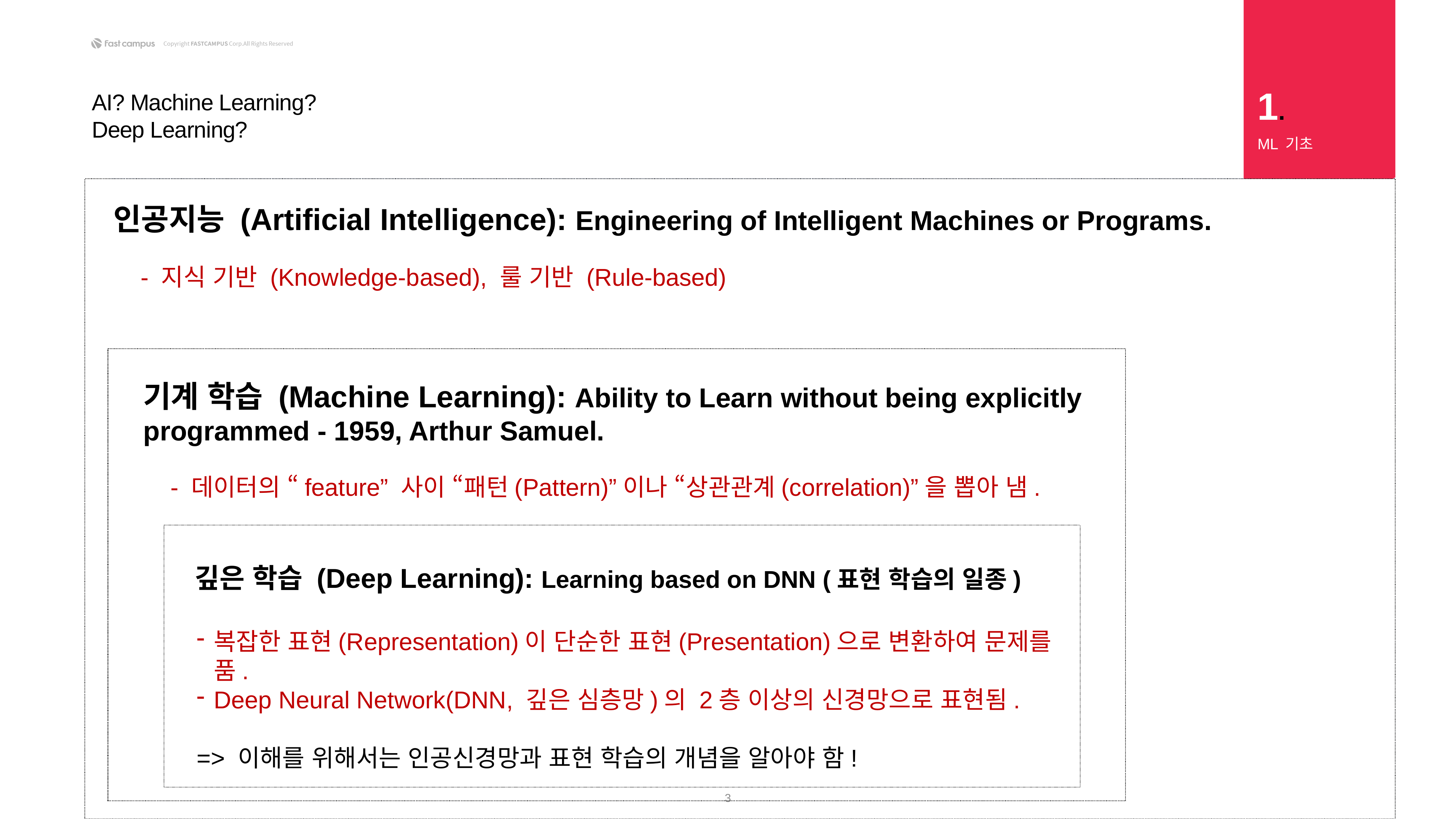

1.
AI? Machine Learning? Deep Learning?
ML 기초

인공지능 (Artificial Intelligence): Engineering of Intelligent Machines or Programs.

- 지식 기반 (Knowledge-based), 룰 기반 (Rule-based)

기계 학습 (Machine Learning): Ability to Learn without being explicitly programmed - 1959, Arthur Samuel.

- 데이터의 “feature” 사이 “패턴(Pattern)”이나 “상관관계(correlation)”을 뽑아 냄.

   깊은 학습 (Deep Learning): Learning based on DNN (표현 학습의 일종)
복잡한 표현(Representation)이 단순한 표현(Presentation)으로 변환하여 문제를 품.
Deep Neural Network(DNN, 깊은 심층망)의 2층 이상의 신경망으로 표현됨.

=> 이해를 위해서는 인공신경망과 표현 학습의 개념을 알아야 함!
3